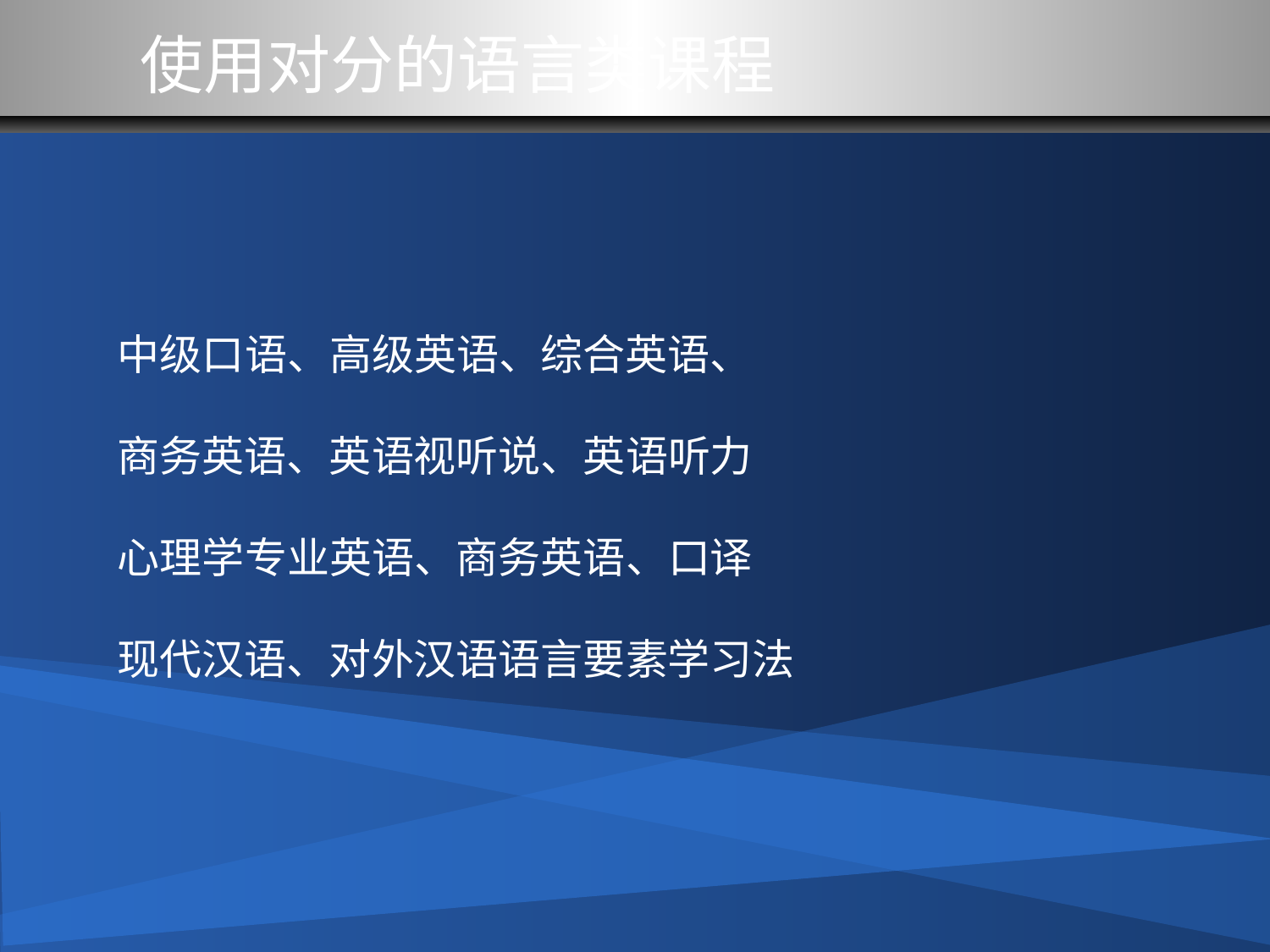

使用对分的语言类课程

中级口语、高级英语、综合英语、

商务英语、英语视听说、英语听力

心理学专业英语、商务英语、口译

现代汉语、对外汉语语言要素学习法